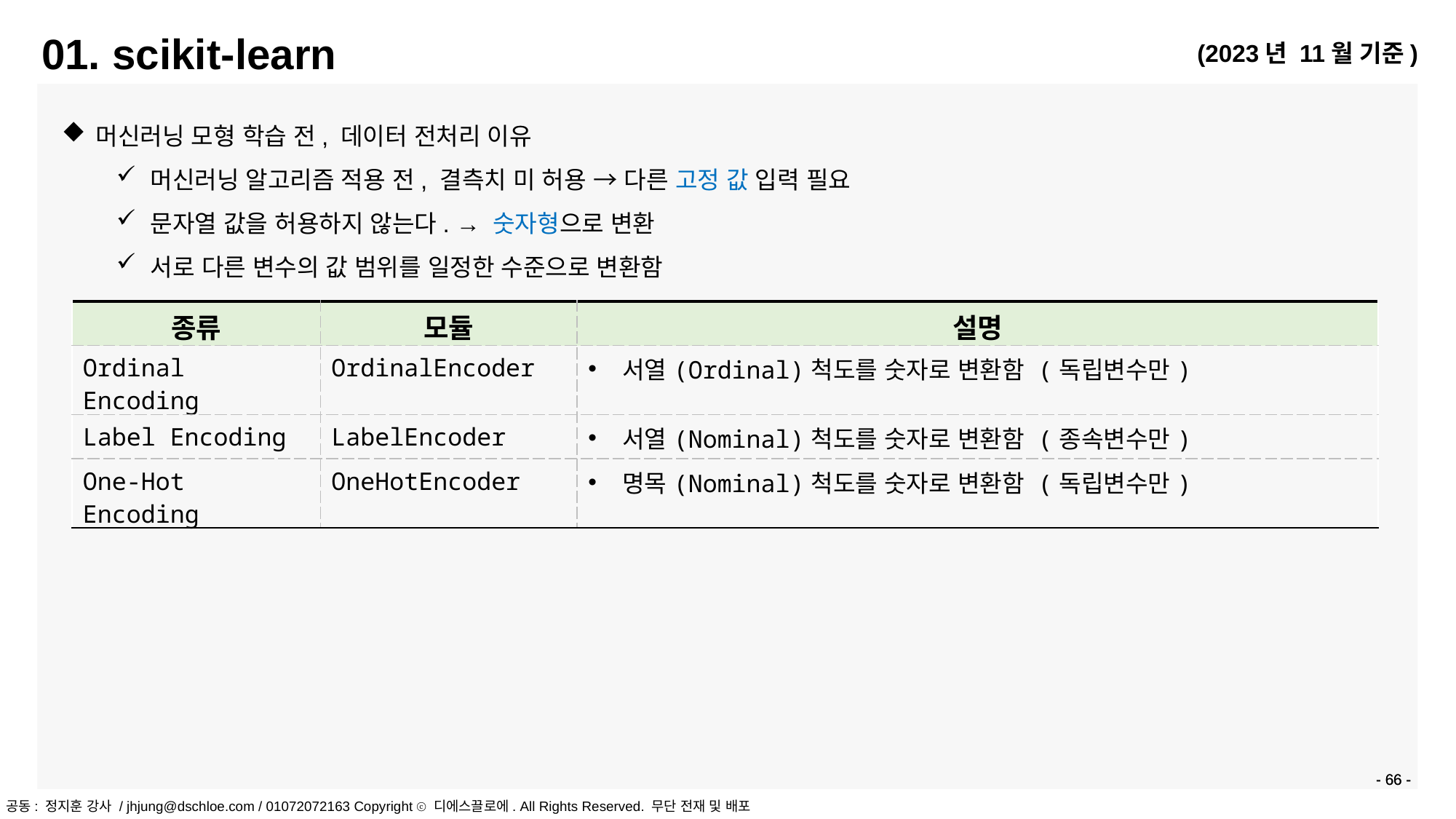

01. scikit-learn
머신러닝 모형 학습 전, 데이터 전처리 이유
머신러닝 알고리즘 적용 전, 결측치 미 허용 → 다른 고정 값 입력 필요
문자열 값을 허용하지 않는다. → 숫자형으로 변환
서로 다른 변수의 값 범위를 일정한 수준으로 변환함
| 종류 | 모듈 | 설명 |
| --- | --- | --- |
| Ordinal Encoding | OrdinalEncoder | 서열(Ordinal)척도를 숫자로 변환함 (독립변수만) |
| Label Encoding | LabelEncoder | 서열(Nominal)척도를 숫자로 변환함 (종속변수만) |
| One-Hot Encoding | OneHotEncoder | 명목(Nominal)척도를 숫자로 변환함 (독립변수만) |
- 66 -